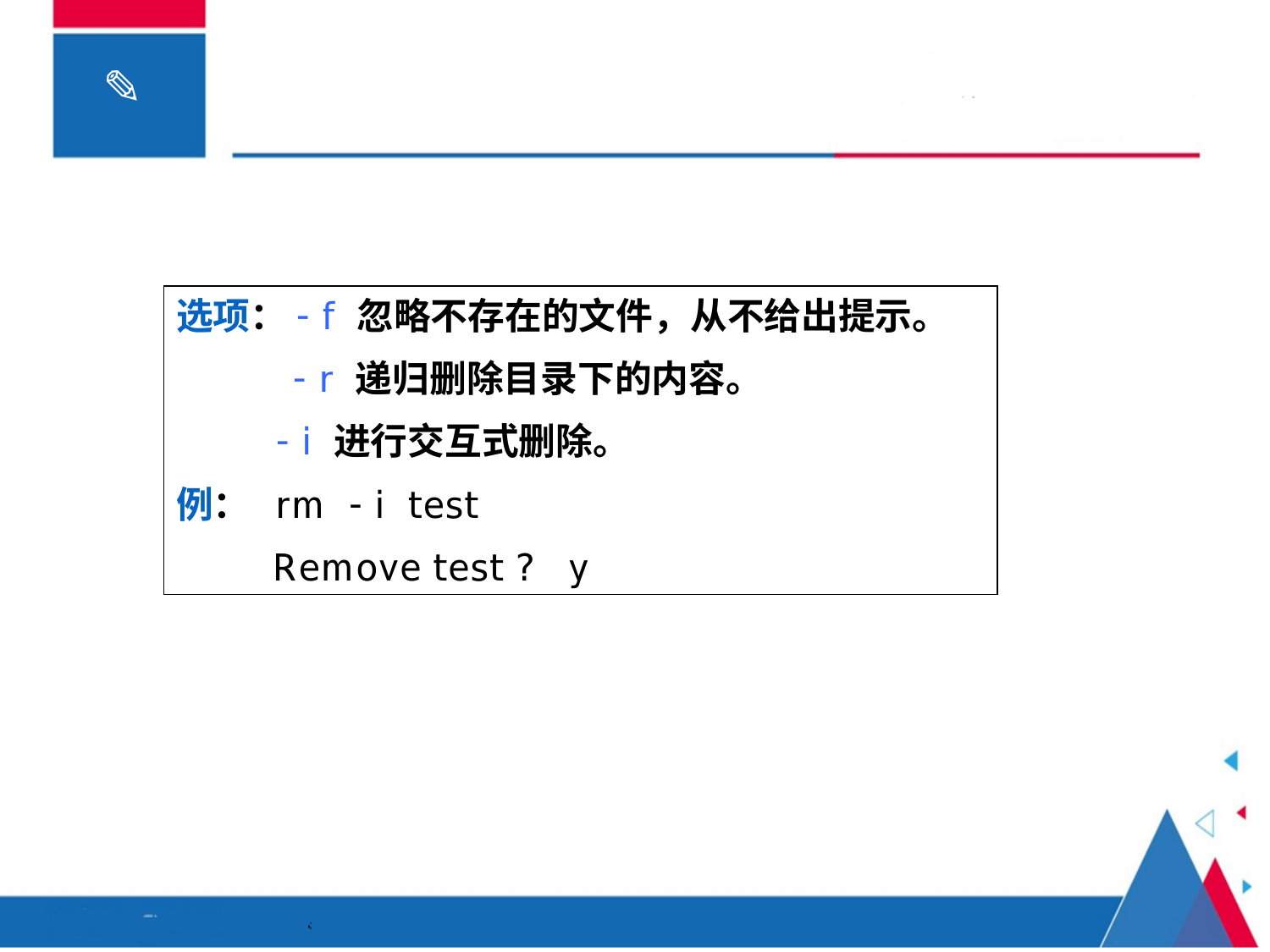

选项：- f 忽略不存在的文件，从不给出提示。
　　    - r 递归删除目录下的内容。
　　  - i 进行交互式删除。
例：  rm  - i  test
         Remove test ?   y